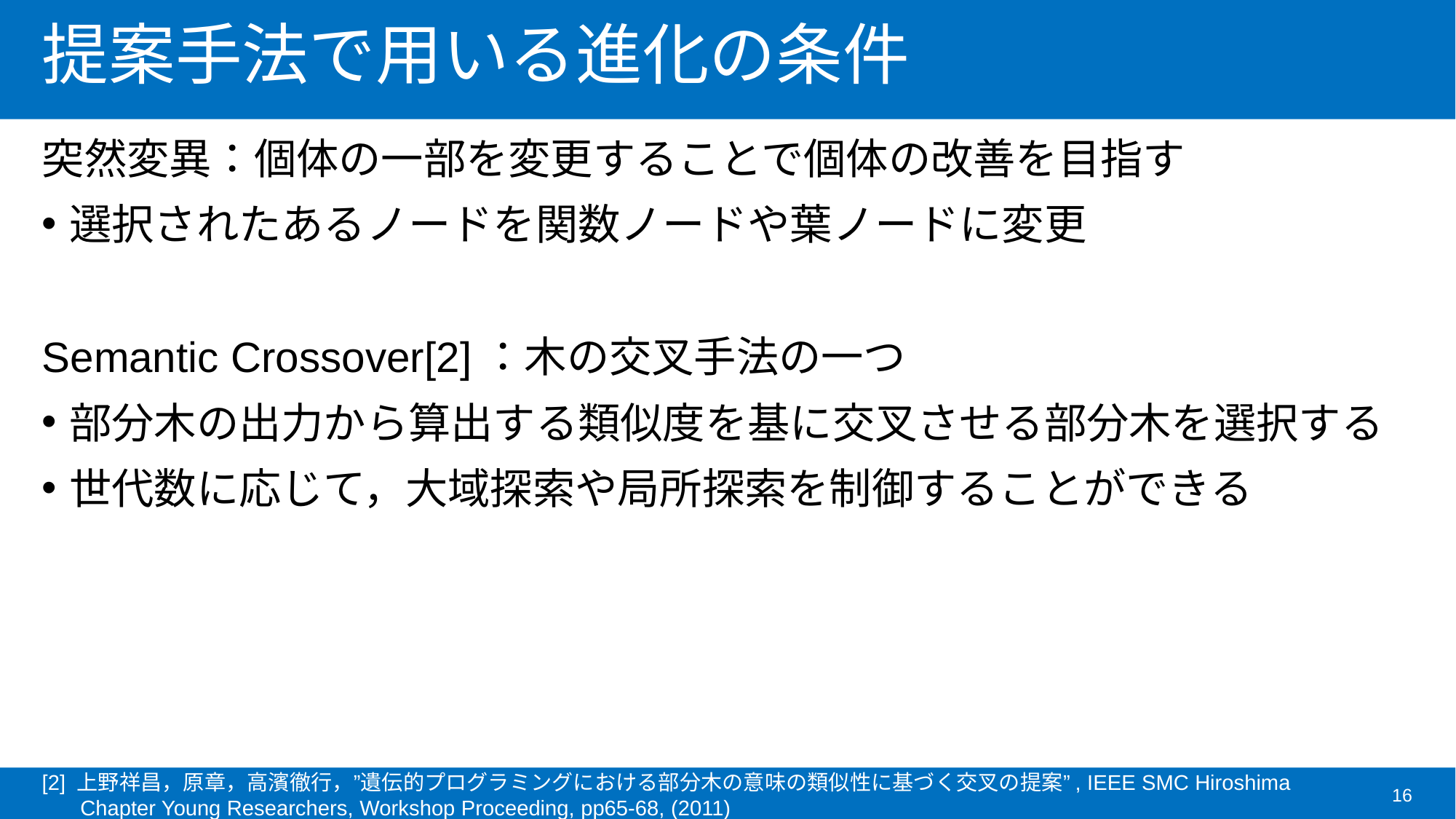

# 提案手法で用いる進化の条件
突然変異：個体の一部を変更することで個体の改善を目指す
選択されたあるノードを関数ノードや葉ノードに変更

Semantic Crossover[2]：木の交叉手法の一つ
部分木の出力から算出する類似度を基に交叉させる部分木を選択する
世代数に応じて，大域探索や局所探索を制御することができる
[2] 上野祥昌，原章，高濱徹行，”遺伝的プログラミングにおける部分木の意味の類似性に基づく交叉の提案”, IEEE SMC Hiroshima
　  Chapter Young Researchers, Workshop Proceeding, pp65-68, (2011)
16